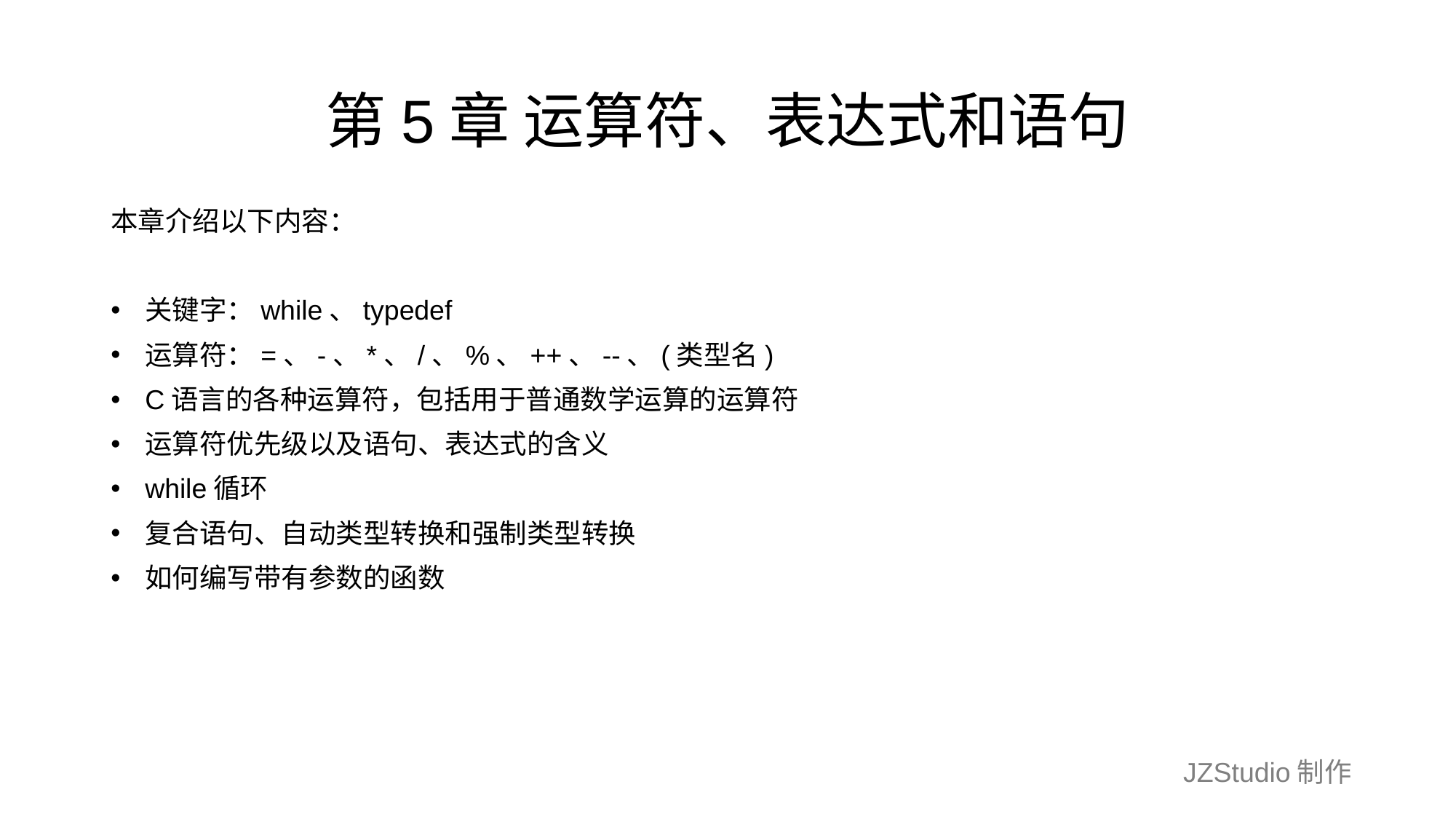

# 第5章 运算符、表达式和语句
本章介绍以下内容：

关键字：while、typedef
运算符：=、-、*、/、%、++、--、(类型名)
C语言的各种运算符，包括用于普通数学运算的运算符
运算符优先级以及语句、表达式的含义
while循环
复合语句、自动类型转换和强制类型转换
如何编写带有参数的函数